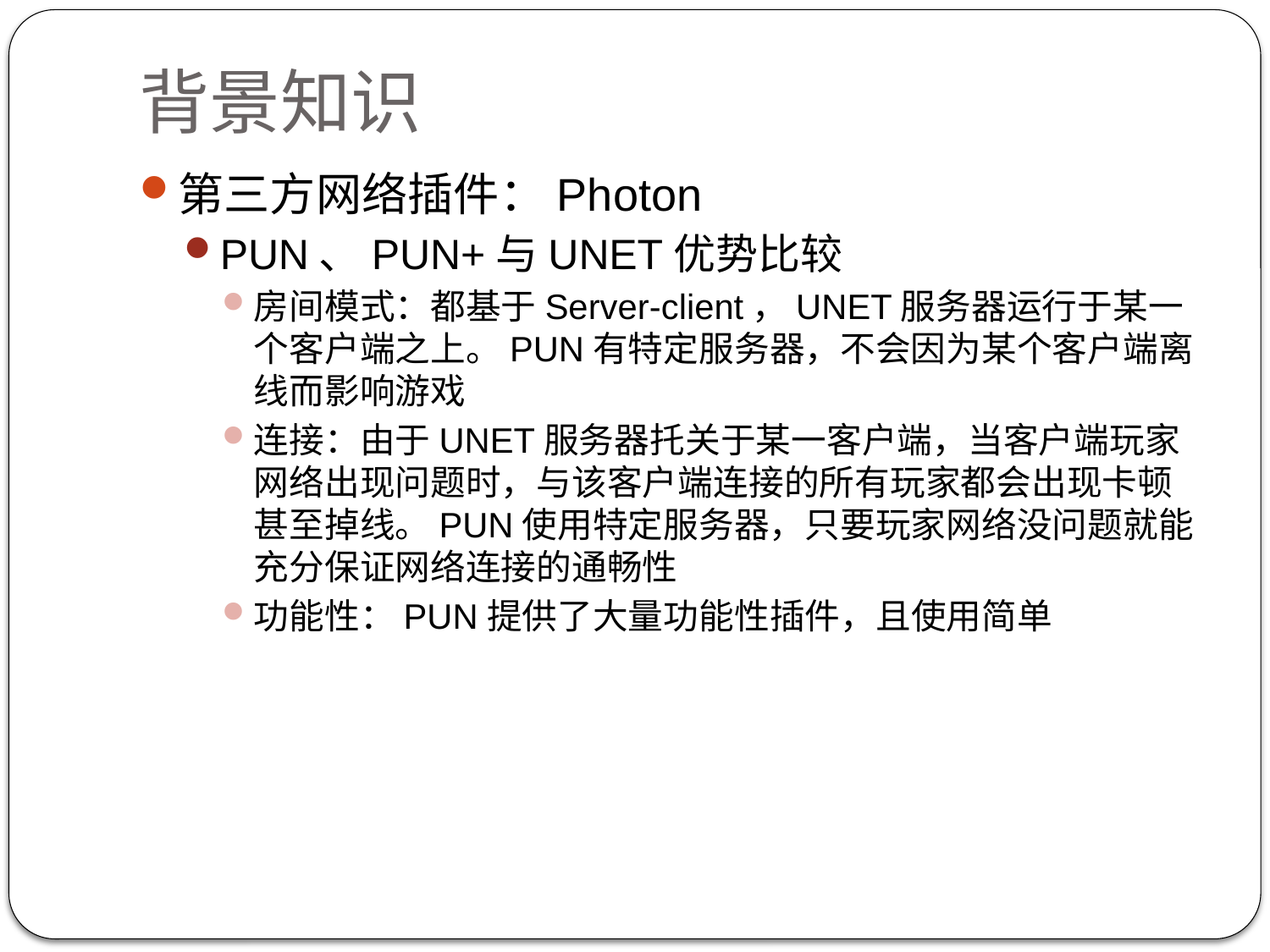

# 背景知识
第三方网络插件：Photon
PUN、PUN+与UNET优势比较
房间模式：都基于Server-client，UNET服务器运行于某一个客户端之上。PUN有特定服务器，不会因为某个客户端离线而影响游戏
连接：由于UNET服务器托关于某一客户端，当客户端玩家网络出现问题时，与该客户端连接的所有玩家都会出现卡顿甚至掉线。PUN使用特定服务器，只要玩家网络没问题就能充分保证网络连接的通畅性
功能性：PUN提供了大量功能性插件，且使用简单